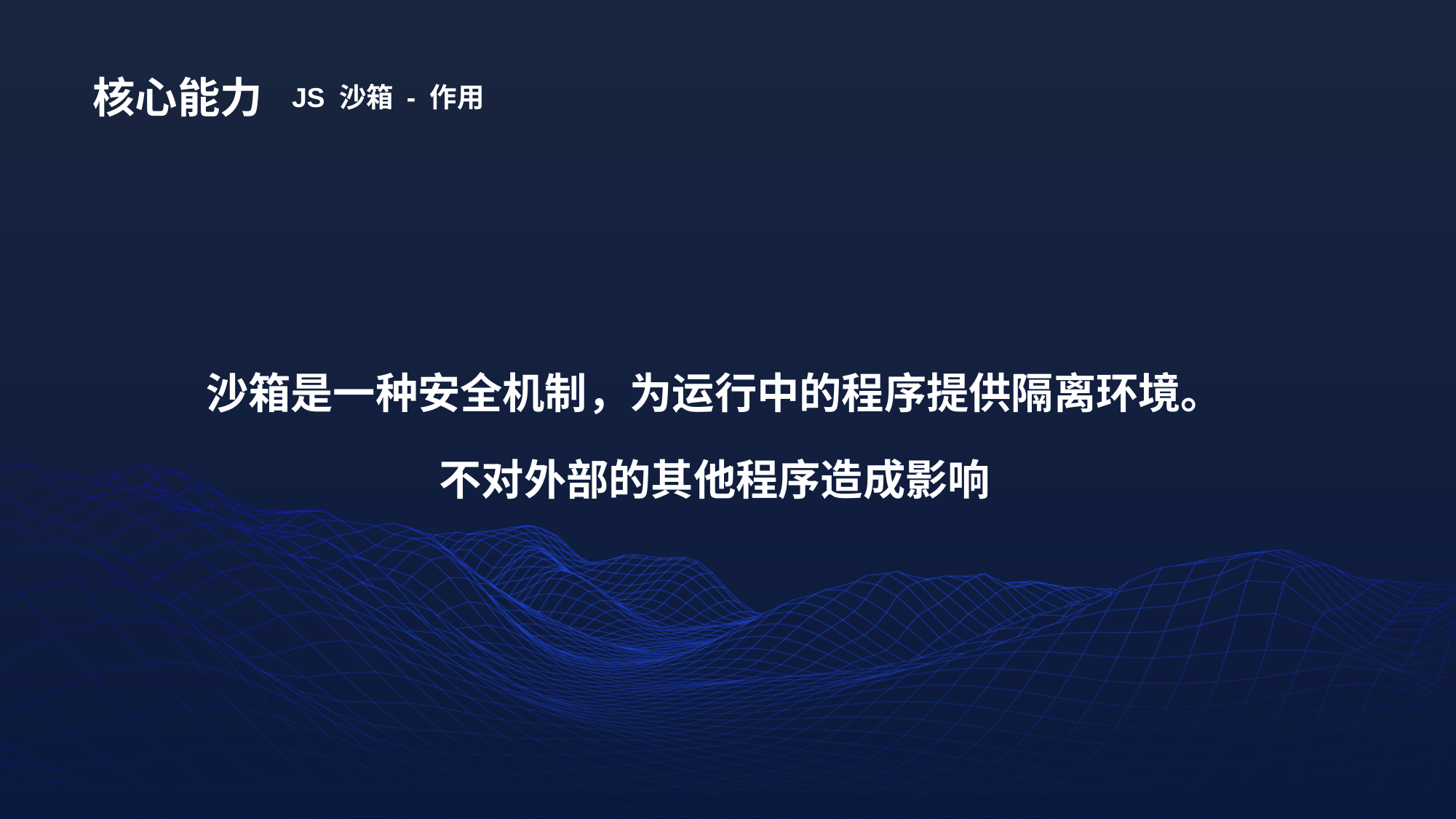

核心能力
JS 沙箱 - 作用
沙箱是一种安全机制，为运行中的程序提供隔离环境。不对外部的其他程序造成影响